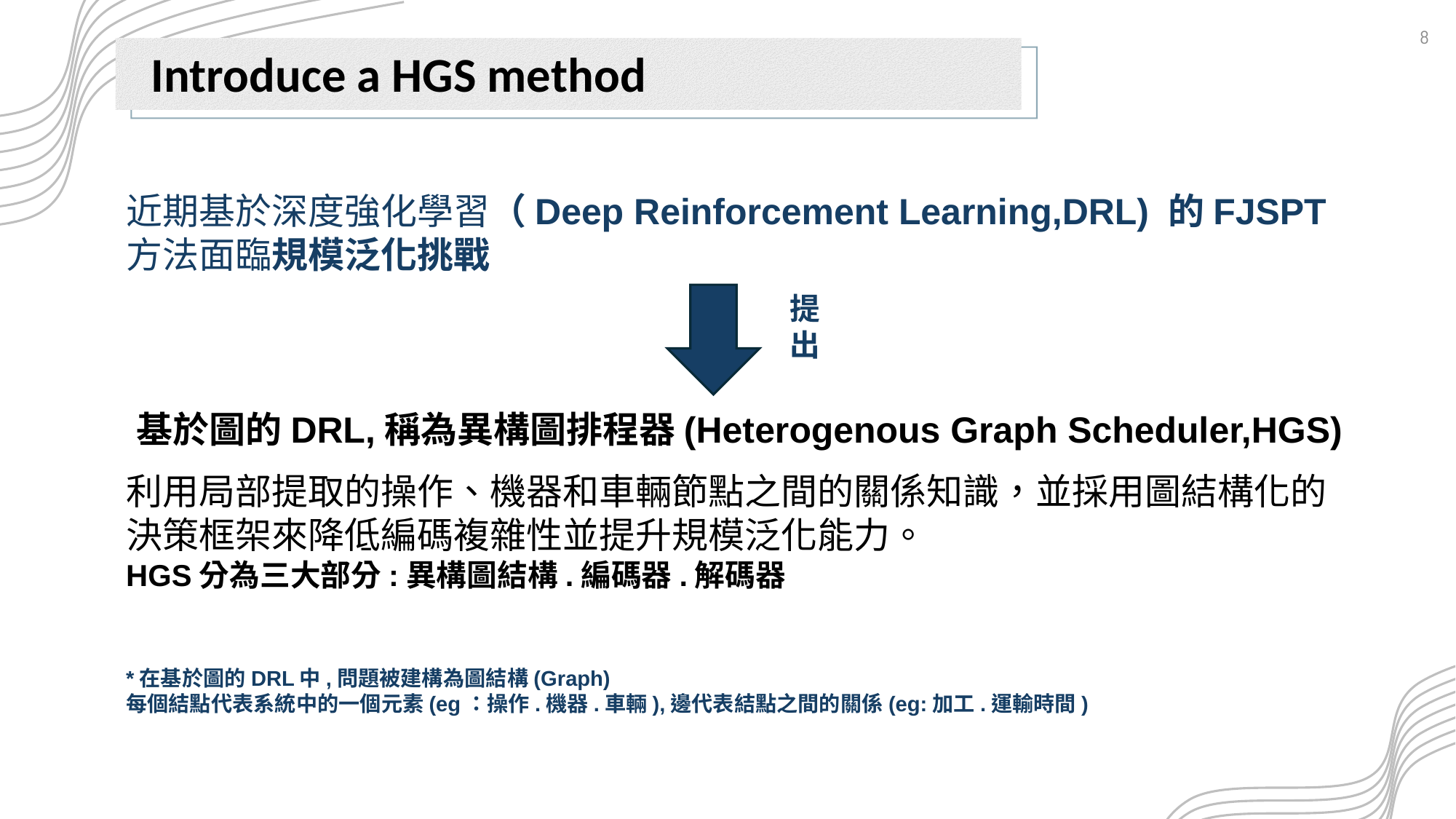

8

Introduce a HGS method
近期基於深度強化學習（Deep Reinforcement Learning,DRL) 的FJSPT方法面臨規模泛化挑戰

基於圖的DRL,稱為異構圖排程器(Heterogenous Graph Scheduler,HGS)

利用局部提取的操作、機器和車輛節點之間的關係知識，並採用圖結構化的決策框架來降低編碼複雜性並提升規模泛化能力。
HGS分為三大部分:異構圖結構.編碼器.解碼器

*在基於圖的DRL中,問題被建構為圖結構(Graph)
每個結點代表系統中的一個元素(eg：操作.機器.車輛),邊代表結點之間的關係(eg:加工.運輸時間)
提出